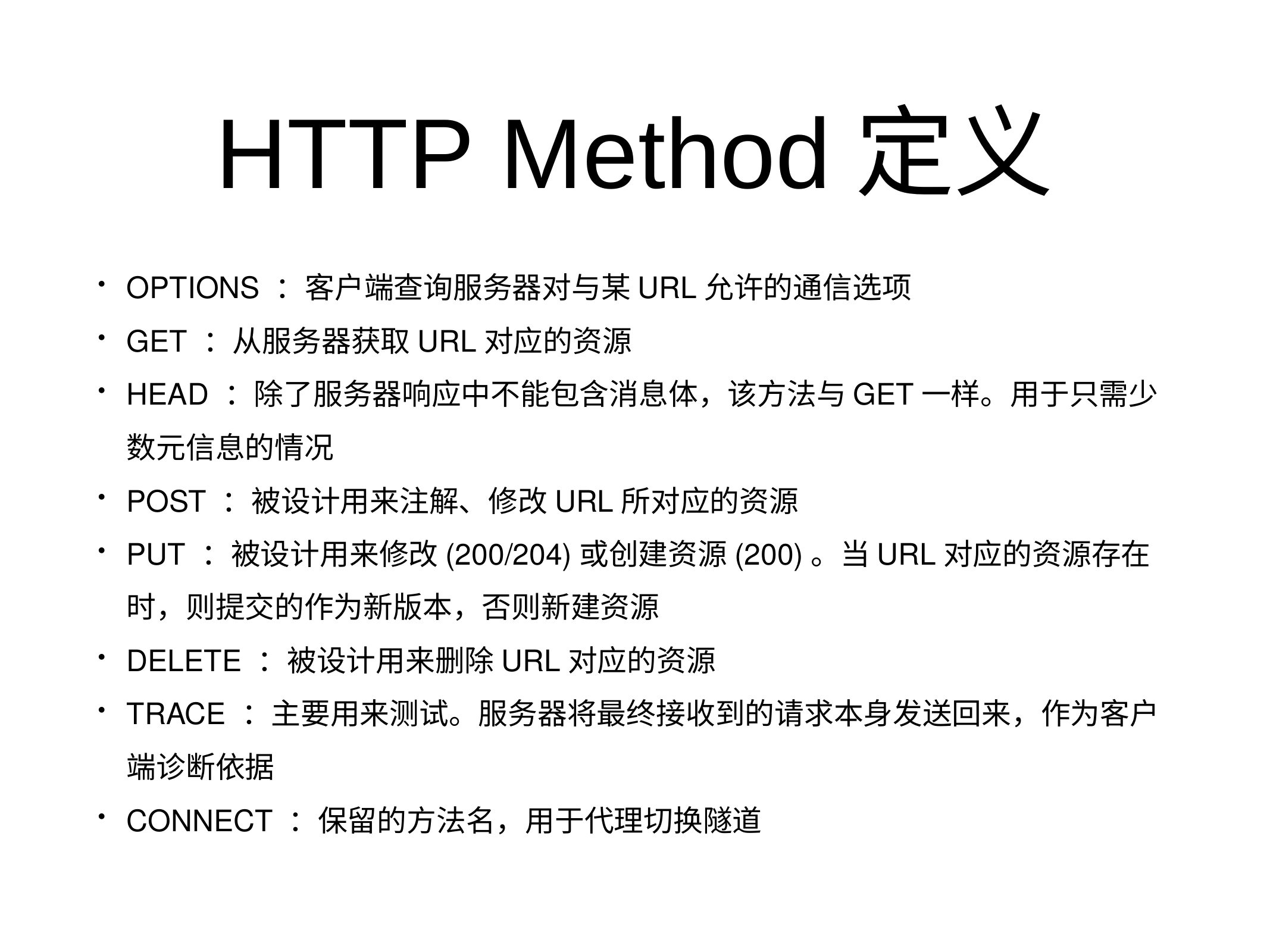

# HTTP Method定义
OPTIONS ：客户端查询服务器对与某URL允许的通信选项
GET ：从服务器获取URL对应的资源
HEAD ：除了服务器响应中不能包含消息体，该方法与GET一样。用于只需少数元信息的情况
POST ：被设计用来注解、修改URL所对应的资源
PUT ：被设计用来修改(200/204)或创建资源(200)。当URL对应的资源存在时，则提交的作为新版本，否则新建资源
DELETE ：被设计用来删除URL对应的资源
TRACE ：主要用来测试。服务器将最终接收到的请求本身发送回来，作为客户端诊断依据
CONNECT ：保留的方法名，用于代理切换隧道